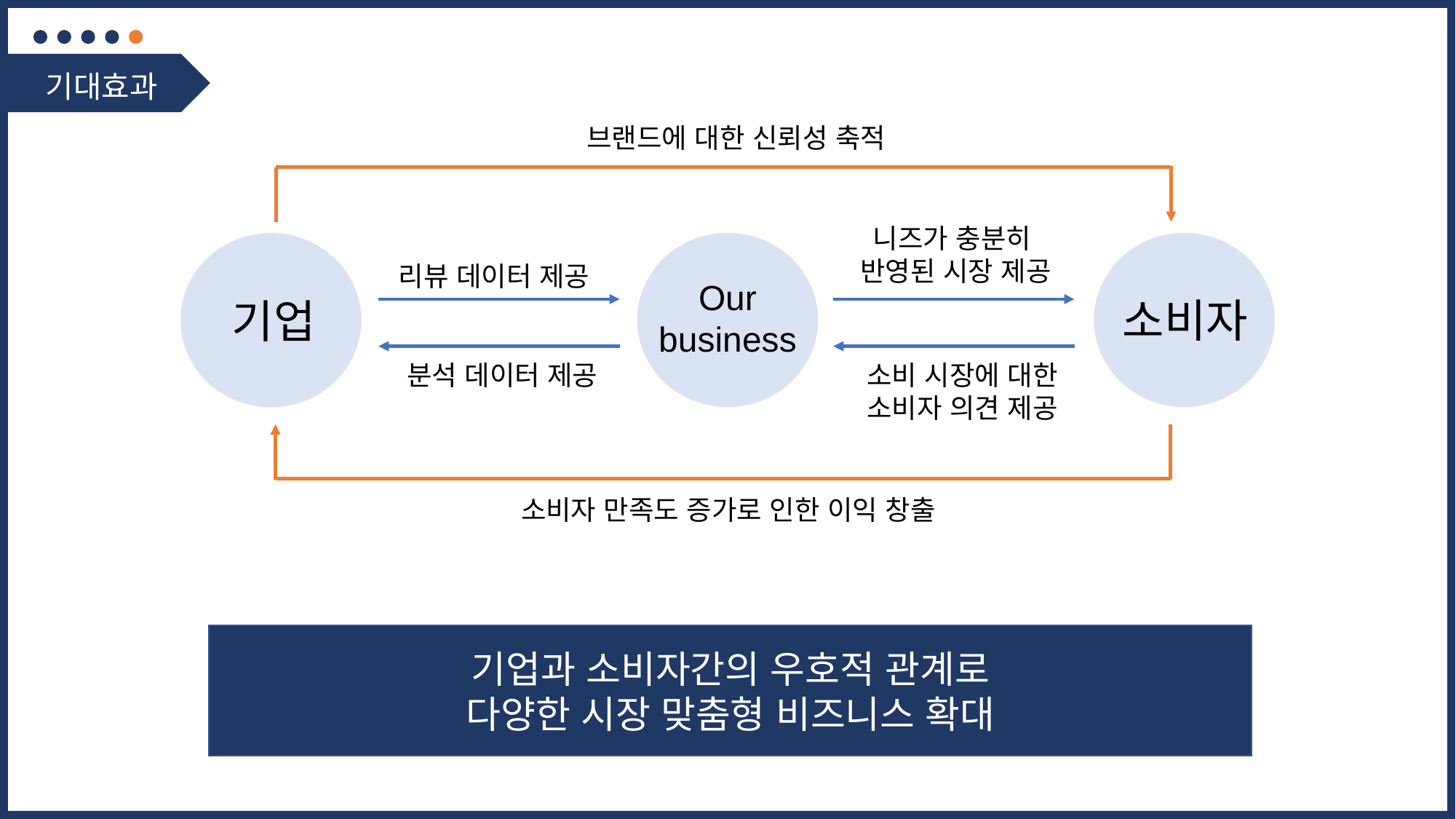

기대효과
브랜드에 대한 신뢰성 축적
니즈가 충분히
반영된 시장 제공

리뷰 데이터 제공
Our
business
소비자
기업
소비 시장에 대한
소비자 의견 제공
분석 데이터 제공
소비자 만족도 증가로 인한 이익 창출
기업과 소비자간의 우호적 관계로
다양한 시장 맞춤형 비즈니스 확대